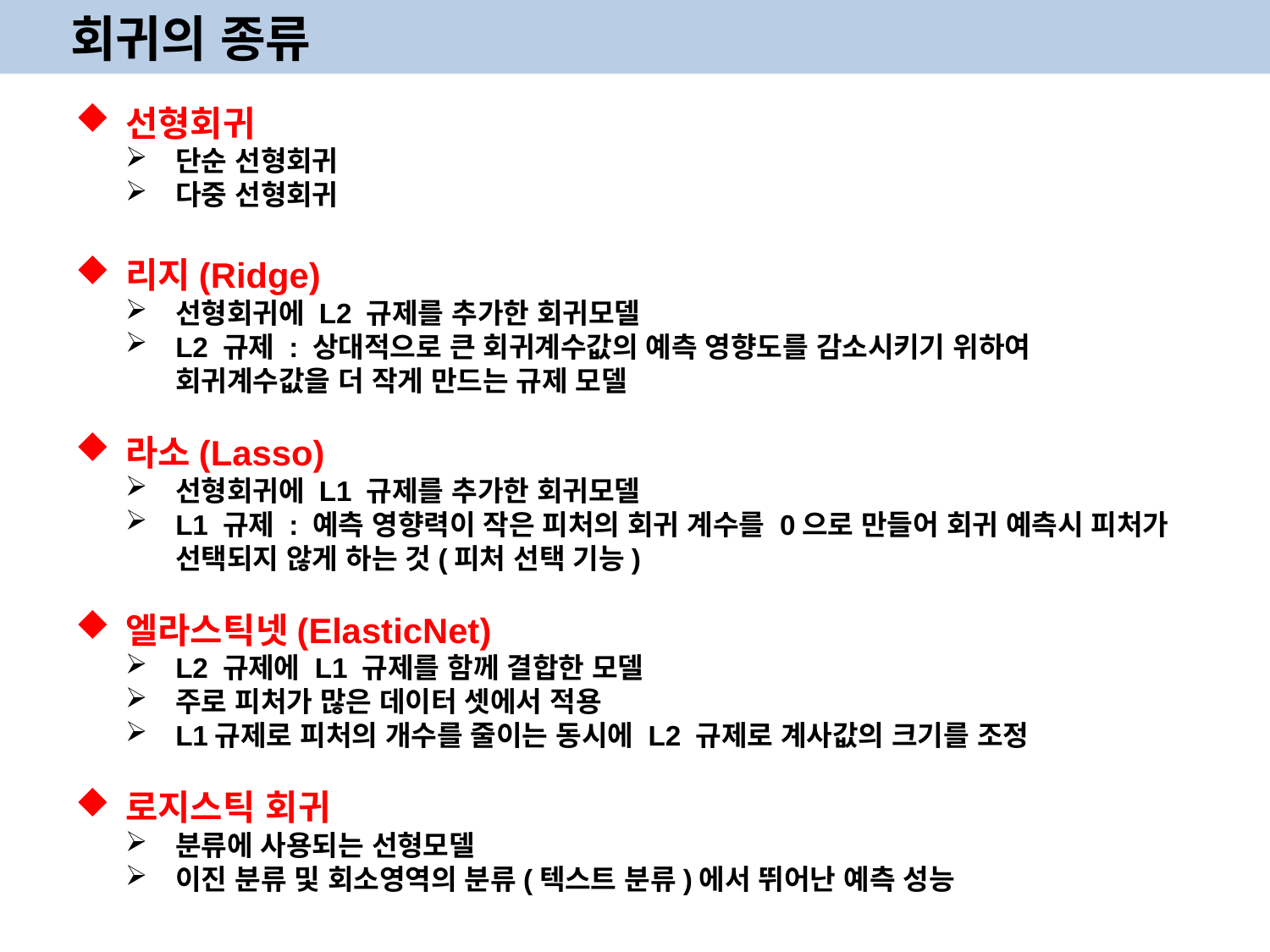

회귀의 종류
선형회귀
단순 선형회귀
다중 선형회귀

리지(Ridge)
선형회귀에 L2 규제를 추가한 회귀모델
L2 규제 : 상대적으로 큰 회귀계수값의 예측 영향도를 감소시키기 위하여 회귀계수값을 더 작게 만드는 규제 모델

라소(Lasso)
선형회귀에 L1 규제를 추가한 회귀모델
L1 규제 : 예측 영향력이 작은 피처의 회귀 계수를 0으로 만들어 회귀 예측시 피처가 선택되지 않게 하는 것(피처 선택 기능)

엘라스틱넷(ElasticNet)
L2 규제에 L1 규제를 함께 결합한 모델
주로 피처가 많은 데이터 셋에서 적용
L1규제로 피처의 개수를 줄이는 동시에 L2 규제로 계사값의 크기를 조정

로지스틱 회귀
분류에 사용되는 선형모델
이진 분류 및 회소영역의 분류(텍스트 분류)에서 뛰어난 예측 성능